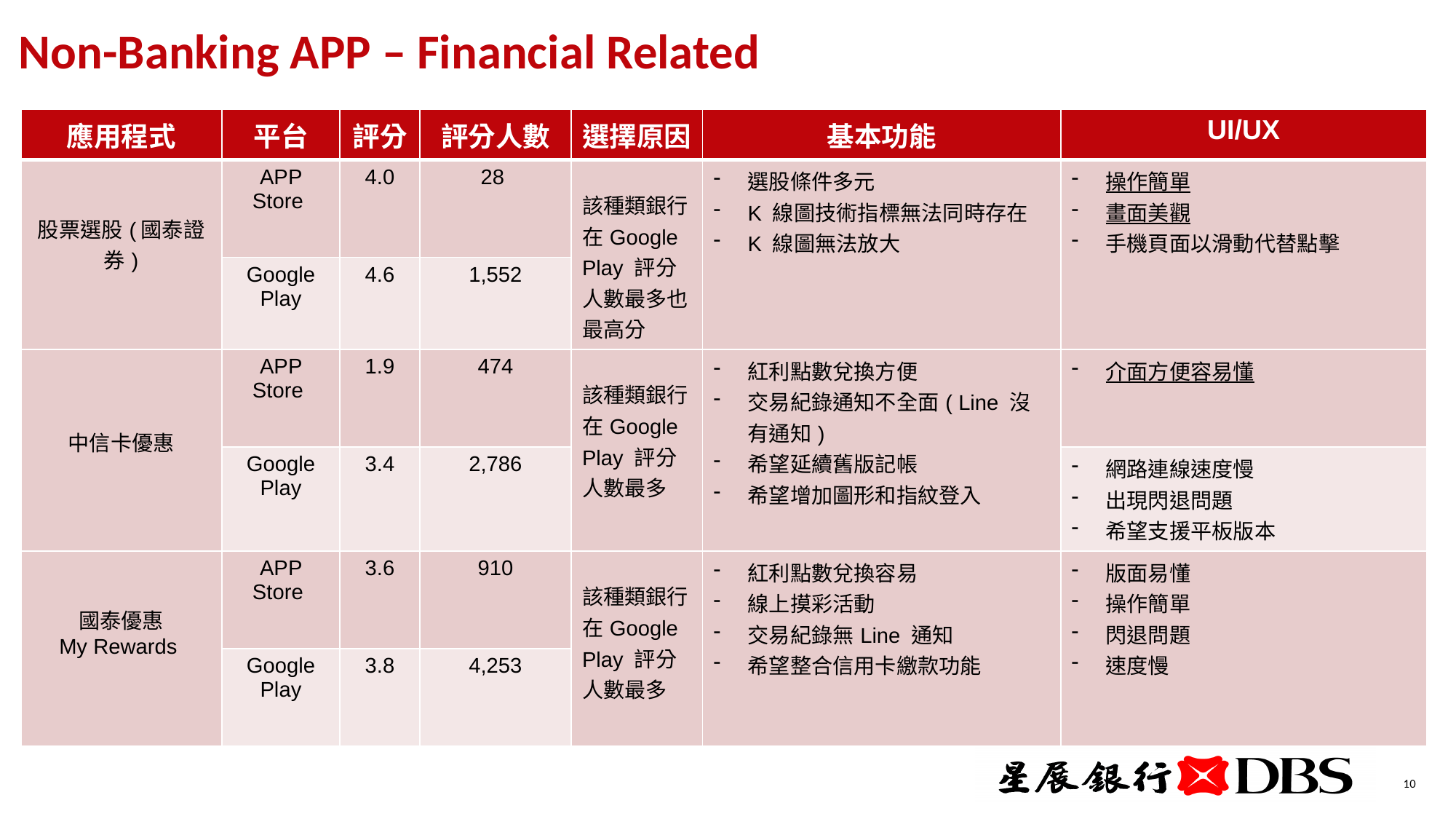

# Non-Banking APP – Financial Related
| 應用程式 | 平台 | 評分 | 評分人數 | 選擇原因 | 基本功能 | UI/UX |
| --- | --- | --- | --- | --- | --- | --- |
| 股票選股(國泰證券) | APP Store | 4.0 | 28 | 該種類銀行在Google Play 評分人數最多也最高分 | 選股條件多元 K 線圖技術指標無法同時存在 K 線圖無法放大 | 操作簡單 畫面美觀 手機頁面以滑動代替點擊 |
|  | Google Play | 4.6 | 1,552 |  |  |  |
| 中信卡優惠 | APP Store | 1.9 | 474 | 該種類銀行在Google Play 評分人數最多 | 紅利點數兌換方便 交易紀錄通知不全面( Line 沒有通知) 希望延續舊版記帳 希望增加圖形和指紋登入 | 介面方便容易懂 |
|  | Google Play | 3.4 | 2,786 |  |  | 網路連線速度慢 出現閃退問題 希望支援平板版本 |
| 國泰優惠 My Rewards | APP Store | 3.6 | 910 | 該種類銀行在Google Play 評分人數最多 | 紅利點數兌換容易 線上摸彩活動 交易紀錄無Line 通知 希望整合信用卡繳款功能 | 版面易懂 操作簡單 閃退問題 速度慢 |
|  | Google Play | 3.8 | 4,253 |  |  |  |
10